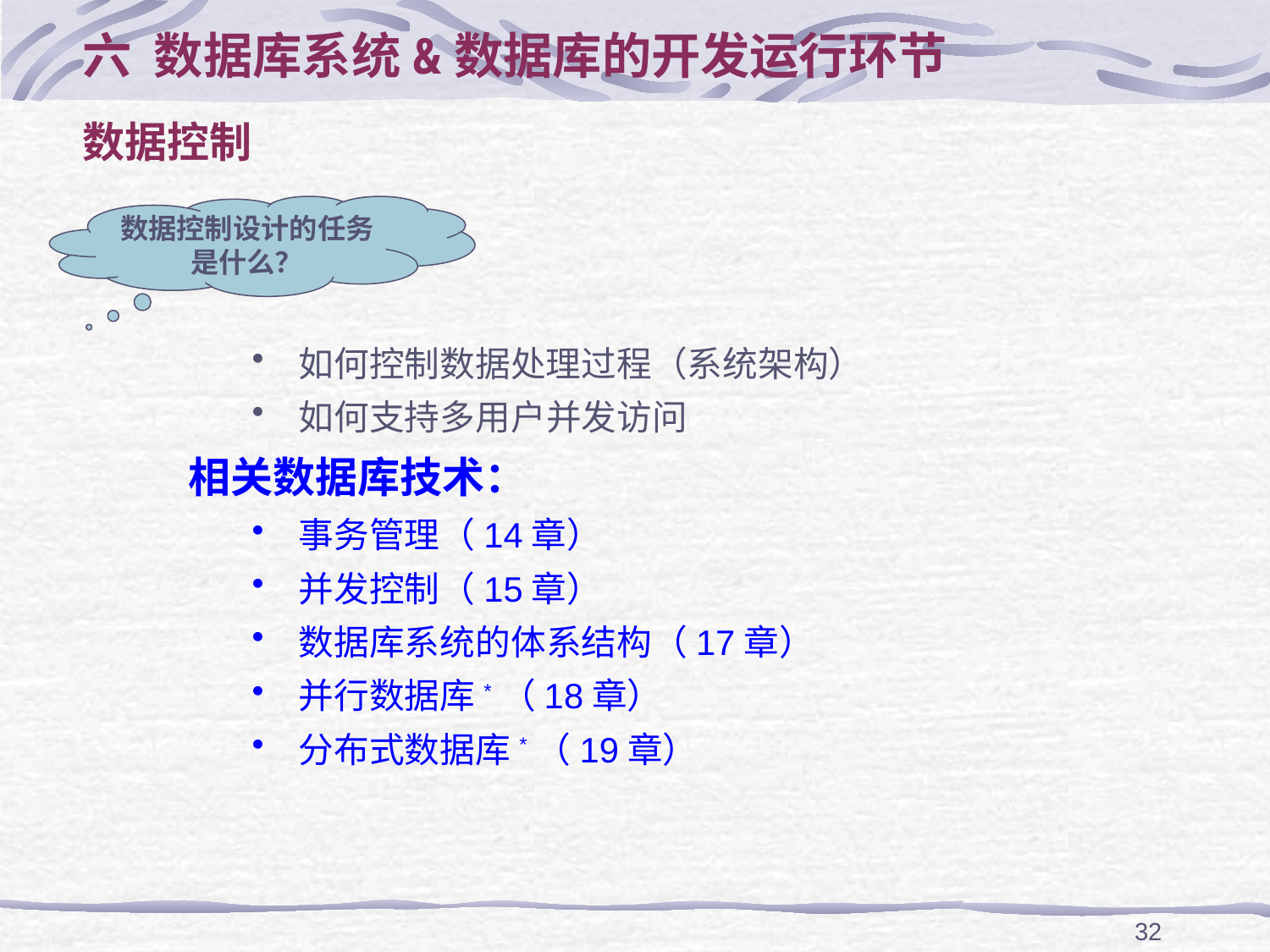

六  数据库系统&数据库的开发运行环节
数据控制
数据控制设计的任务是什么？
如何控制数据处理过程（系统架构）
如何支持多用户并发访问
相关数据库技术：
事务管理（14章）
并发控制（15章）
数据库系统的体系结构（17章）
并行数据库*（18章）
分布式数据库*（19章）
32